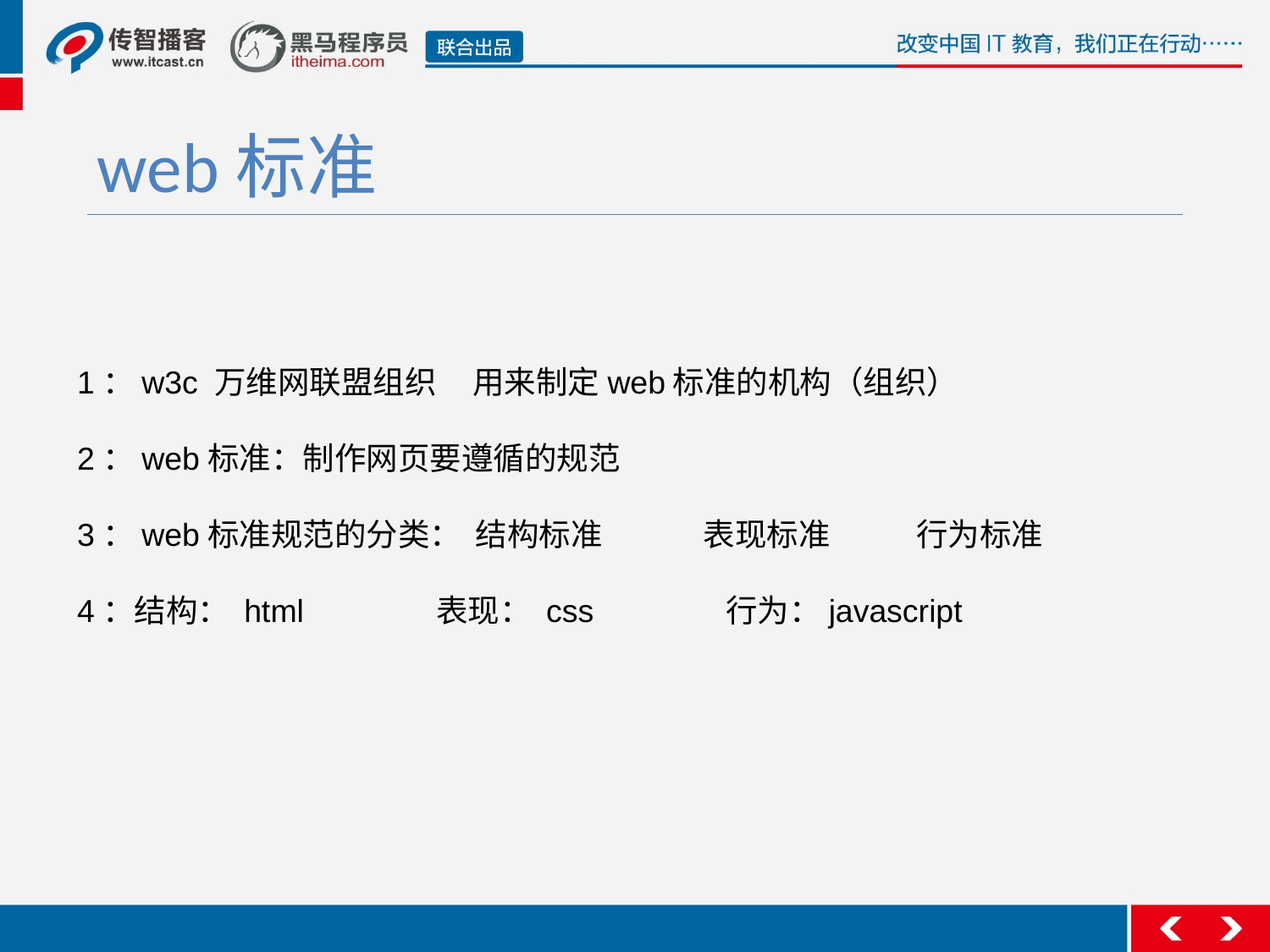

web标准
1：w3c 万维网联盟组织     用来制定web标准的机构（组织）

2：web标准：制作网页要遵循的规范

3：web标准规范的分类：  结构标准              表现标准            行为标准

4：结构： html              表现： css              行为：javascript